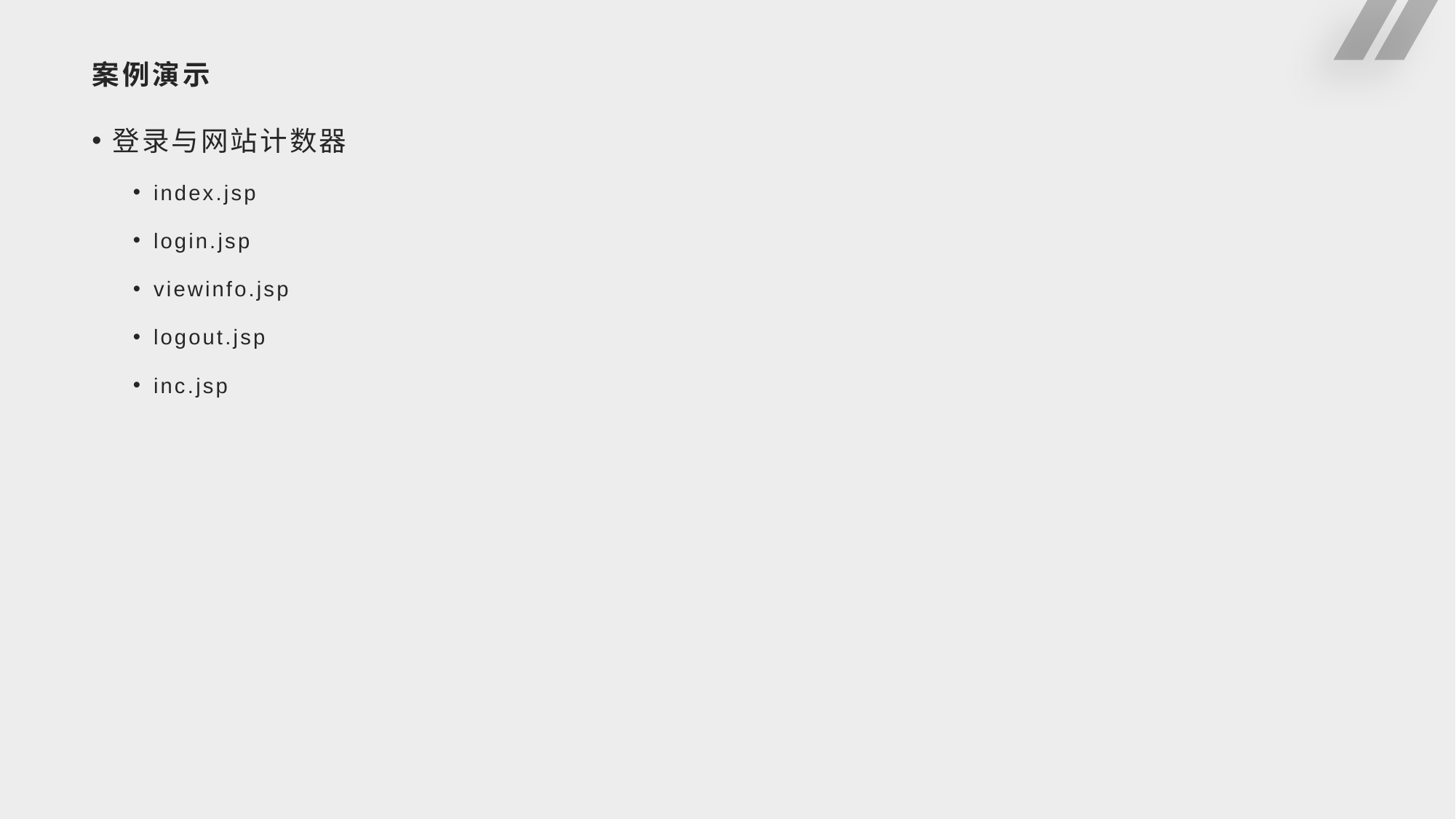

# 案例演示
登录与网站计数器
index.jsp
login.jsp
viewinfo.jsp
logout.jsp
inc.jsp